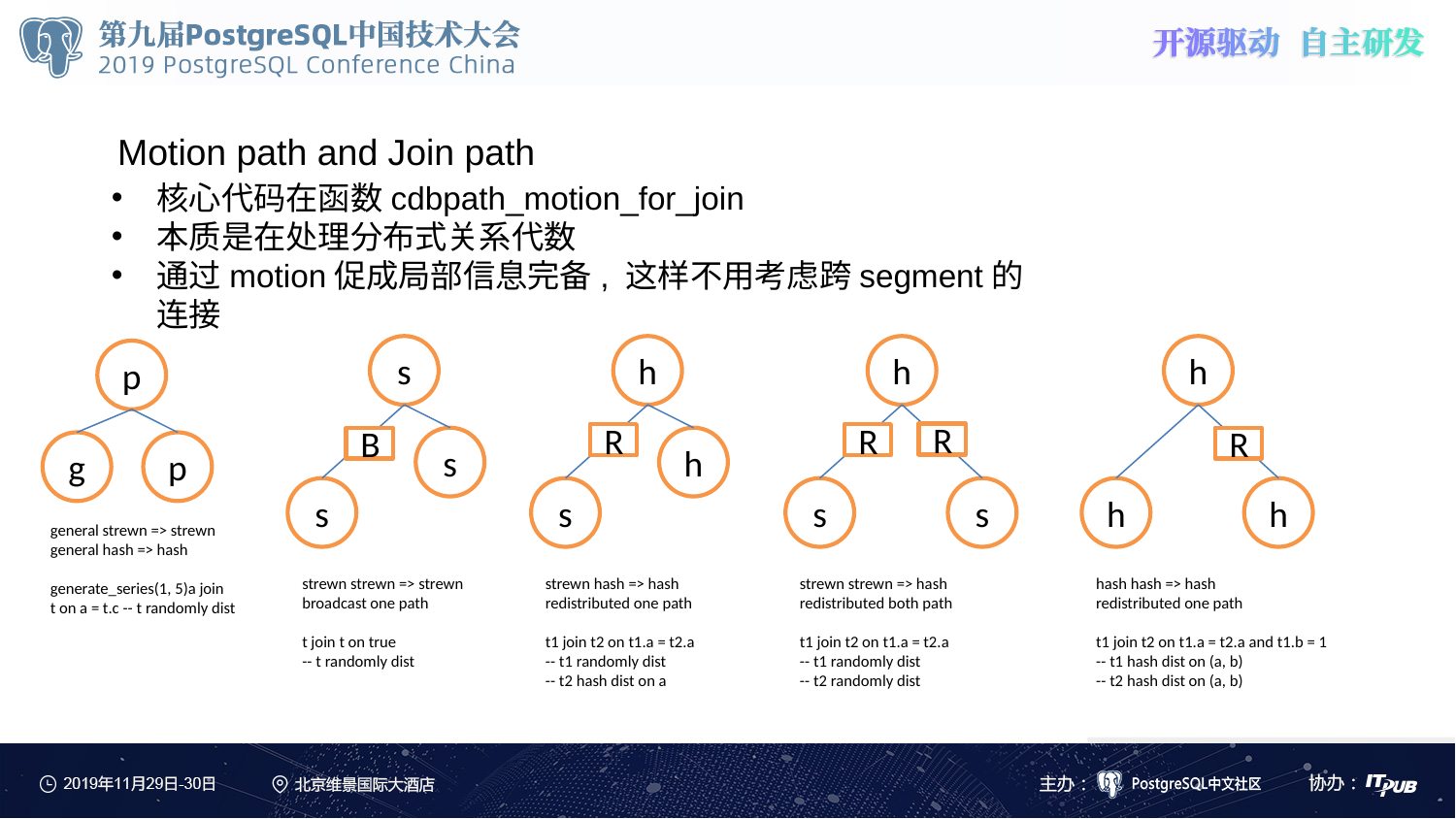

Motion path and Join path
核心代码在函数cdbpath_motion_for_join
本质是在处理分布式关系代数
通过motion促成局部信息完备, 这样不用考虑跨segment的连接
s
h
h
h
p
R
R
R
B
s
h
R
g
p
s
s
s
s
h
h
general strewn => strewn
general hash => hash
generate_series(1, 5)a join
t on a = t.c -- t randomly dist

strewn strewn => strewn
broadcast one path
t join t on true
-- t randomly dist
strewn hash => hash
redistributed one path
t1 join t2 on t1.a = t2.a
-- t1 randomly dist
-- t2 hash dist on a
strewn strewn => hash
redistributed both path
t1 join t2 on t1.a = t2.a
-- t1 randomly dist
-- t2 randomly dist
hash hash => hash
redistributed one path
t1 join t2 on t1.a = t2.a and t1.b = 1
-- t1 hash dist on (a, b)
-- t2 hash dist on (a, b)